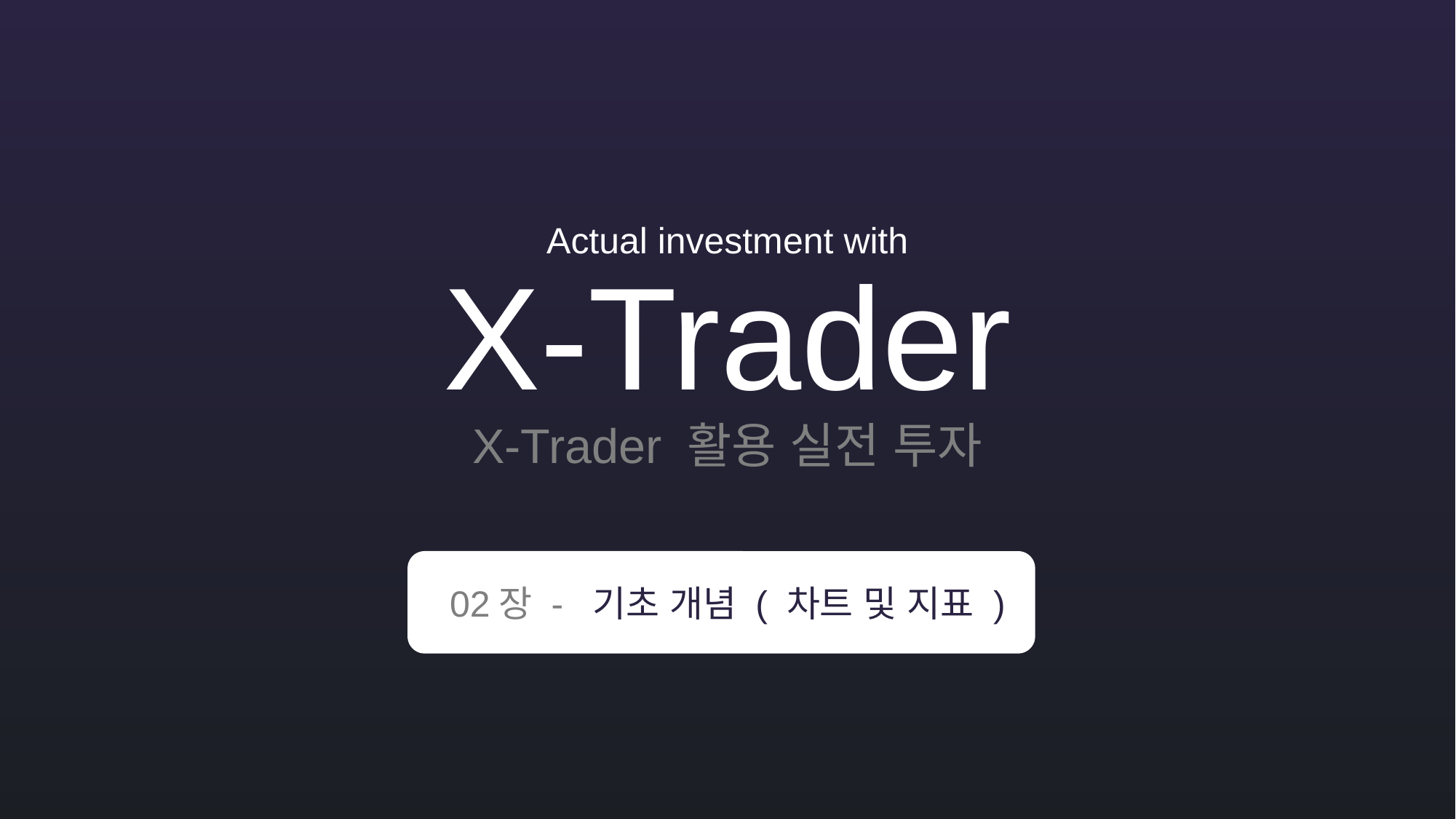

Actual investment with
X-Trader
X-Trader 활용 실전 투자

02장 -  기초 개념 ( 차트 및 지표 )